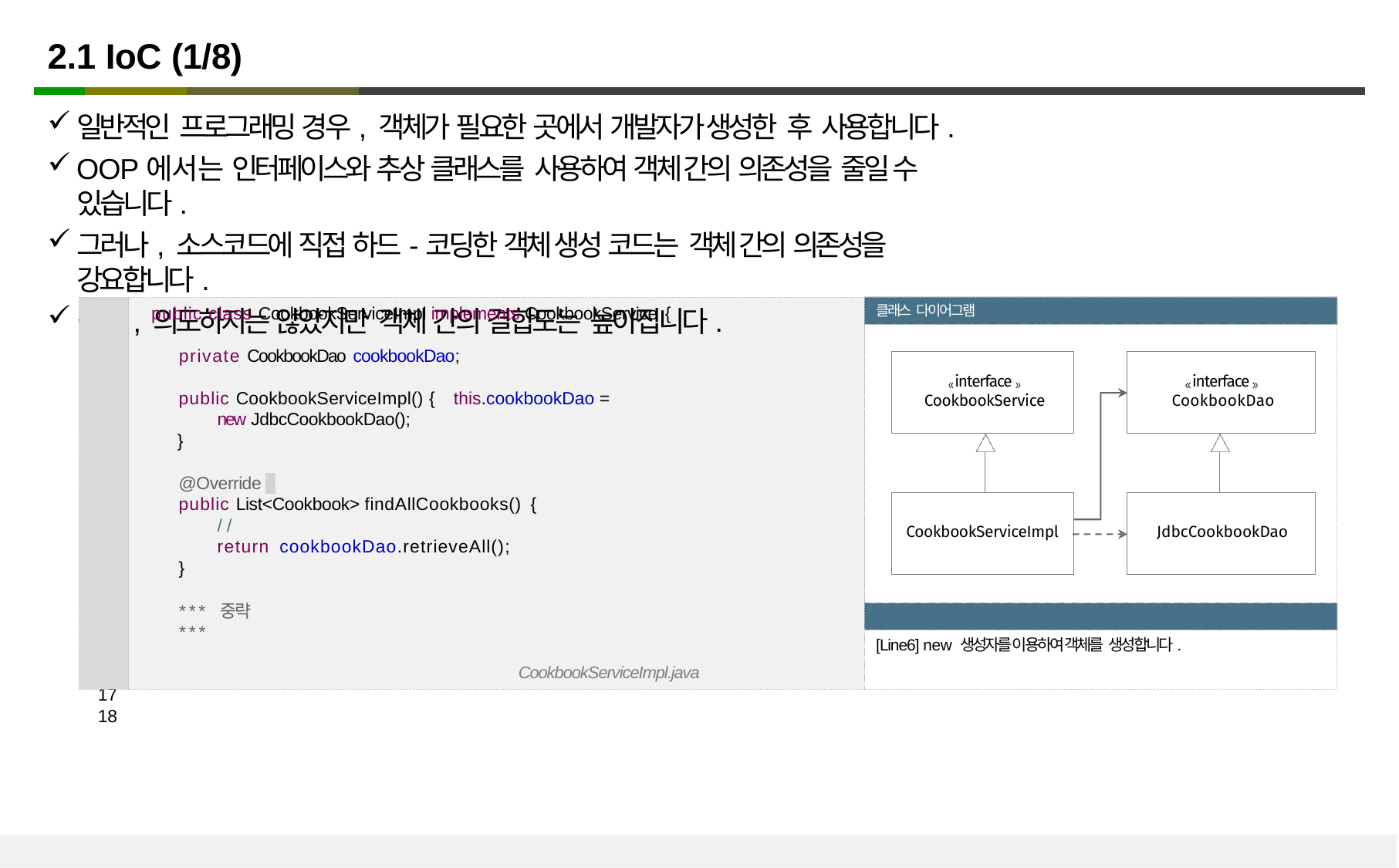

# 2.1 IoC (1/8)
일반적인 프로그래밍 경우, 객체가 필요한  곳에서  개발자가 생성한  후 사용합니다.
OOP에서는 인터페이스와 추상 클래스를  사용하여 객체 간의 의존성을 줄일 수 있습니다.
그러나, 소스코드에 직접 하드-코딩한 객체 생성 코드는  객체 간의 의존성을 강요합니다.
결국, 의도하지는 않았지만  객체 간의 결합도는 높아집니다.

클래스 다이어그램
1	public class CookbookServiceImpl implements CookbookService {
2
3
4
5
6
7
8
9
10
11
12
13
14
15
16	}
17
18

private CookbookDao cookbookDao;
| interface CookbookService |  |
| --- | --- |
|  |  |
| CookbookServiceImpl |  |
| interface CookbookDao |  |
| --- | --- |
|  |  |
| JdbcCookbookDao |  |

public CookbookServiceImpl() {  this.cookbookDao = new JdbcCookbookDao();
}

@Override
public List<Cookbook> findAllCookbooks() {
//
return cookbookDao.retrieveAll();
}

*** 중략 ***

코드설명

[Line6] new 생성자를 이용하여 객체를 생성합니다.
CookbookServiceImpl.java